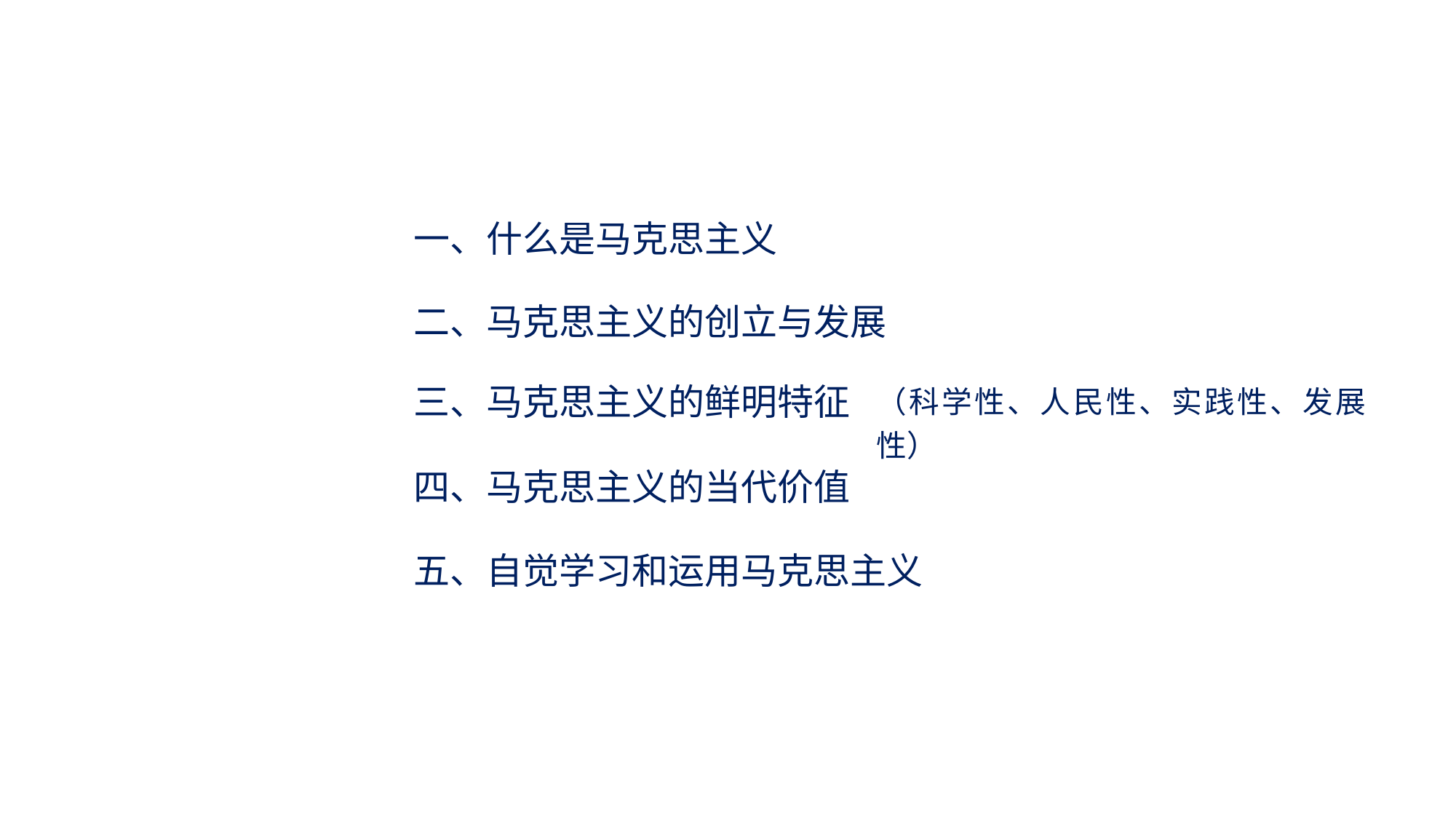

一、什么是马克思主义
二、马克思主义的创立与发展
三、马克思主义的鲜明特征
（科学性、人民性、实践性、发展性）
四、马克思主义的当代价值
五、自觉学习和运用马克思主义